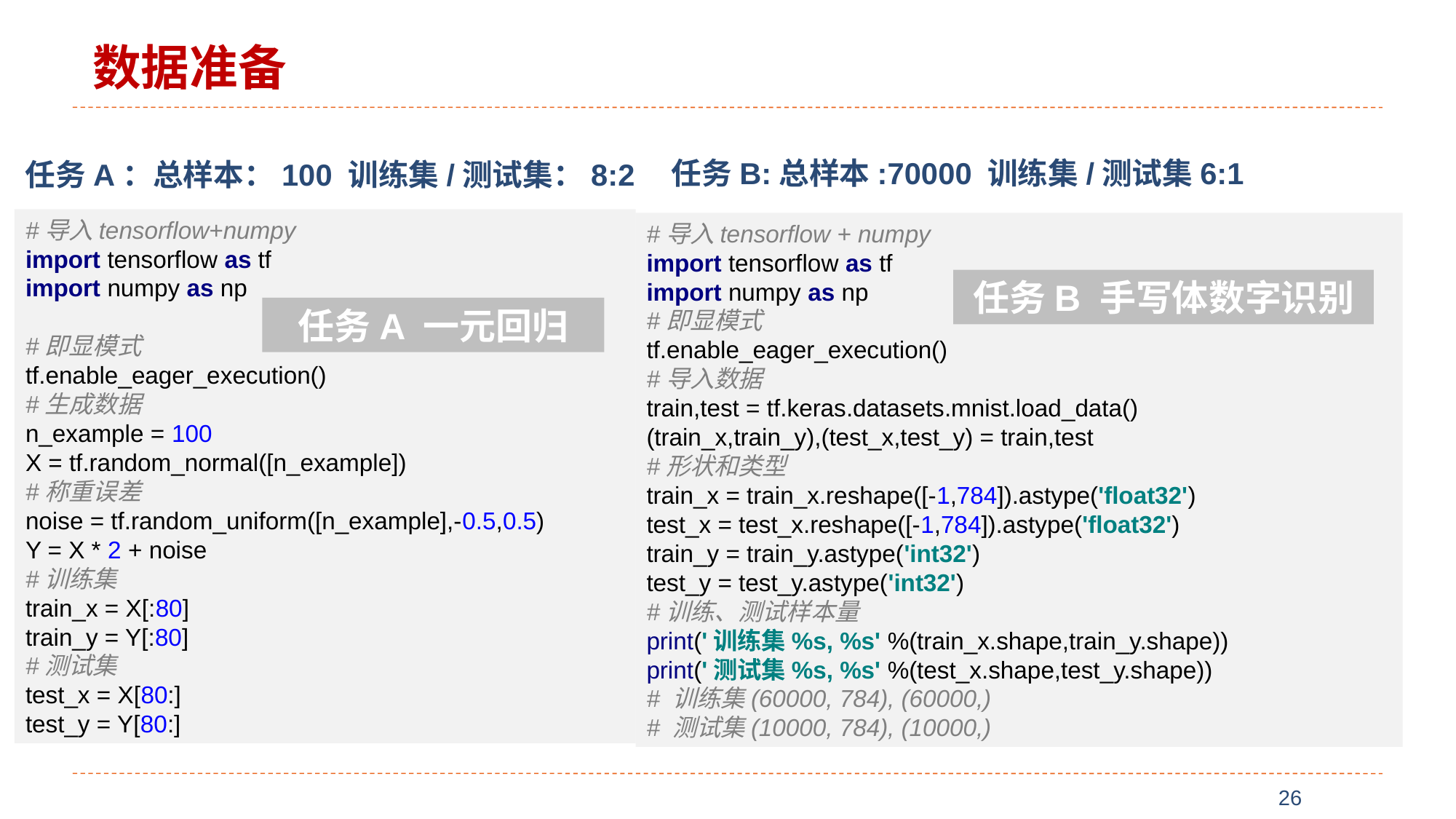

数据准备
任务B:总样本:70000 训练集/测试集6:1
任务A：总样本：100 训练集/测试集：8:2
#导入tensorflow+numpy
import tensorflow as tf
import numpy as np
#即显模式
tf.enable_eager_execution()
#生成数据
n_example = 100
X = tf.random_normal([n_example])
#称重误差
noise = tf.random_uniform([n_example],-0.5,0.5)
Y = X * 2 + noise
#训练集
train_x = X[:80]
train_y = Y[:80]
#测试集
test_x = X[80:]
test_y = Y[80:]
#导入tensorflow + numpy
import tensorflow as tf
import numpy as np
#即显模式
tf.enable_eager_execution()
#导入数据
train,test = tf.keras.datasets.mnist.load_data()
(train_x,train_y),(test_x,test_y) = train,test
#形状和类型
train_x = train_x.reshape([-1,784]).astype('float32')
test_x = test_x.reshape([-1,784]).astype('float32')
train_y = train_y.astype('int32')
test_y = test_y.astype('int32')
#训练、测试样本量
print('训练集%s, %s' %(train_x.shape,train_y.shape))
print('测试集%s, %s' %(test_x.shape,test_y.shape))
# 训练集(60000, 784), (60000,)
# 测试集(10000, 784), (10000,)
任务B 手写体数字识别
任务A 一元回归